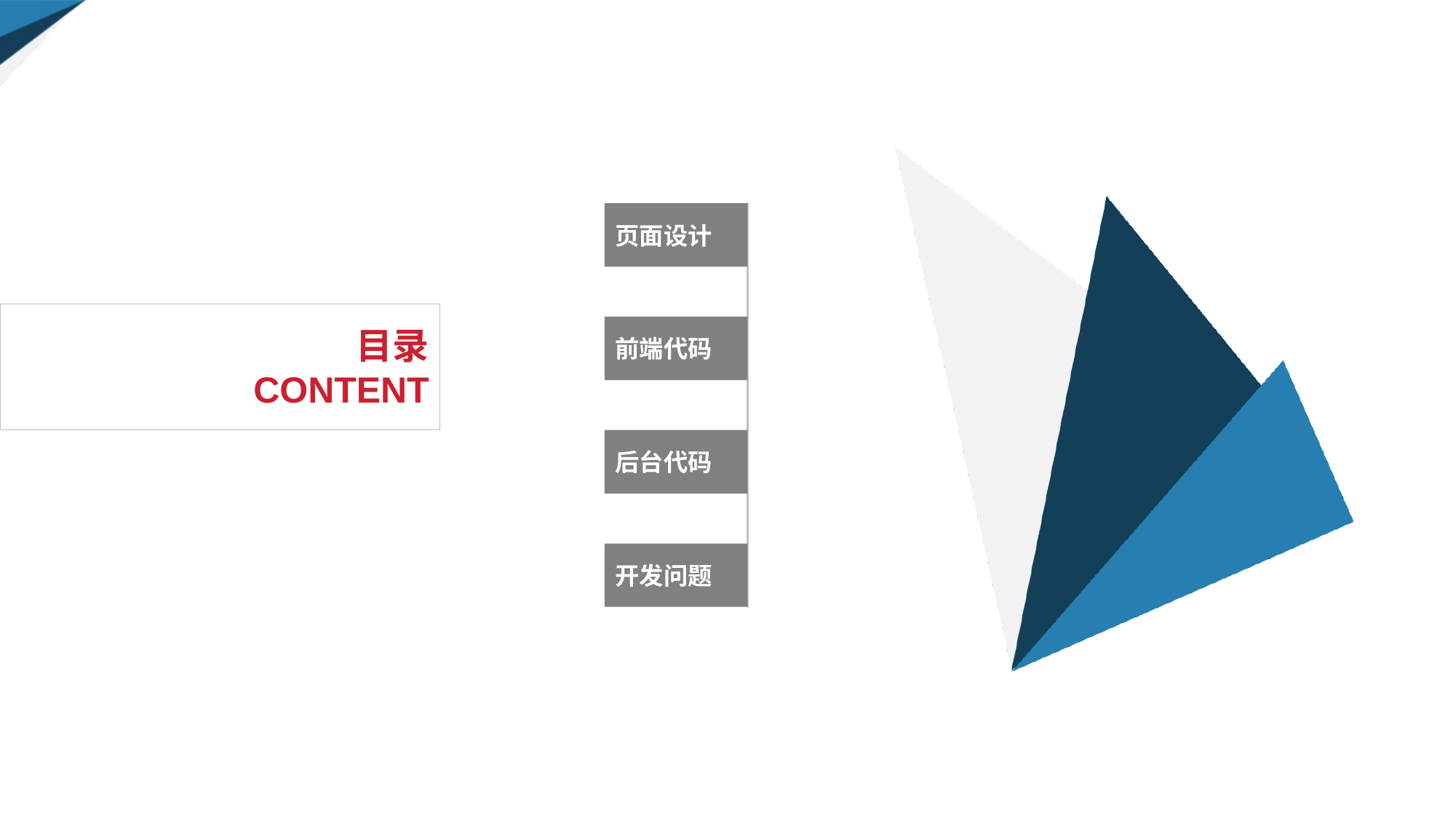

#
页面设计

目录
CONTENT
前端代码

后台代码

开发问题